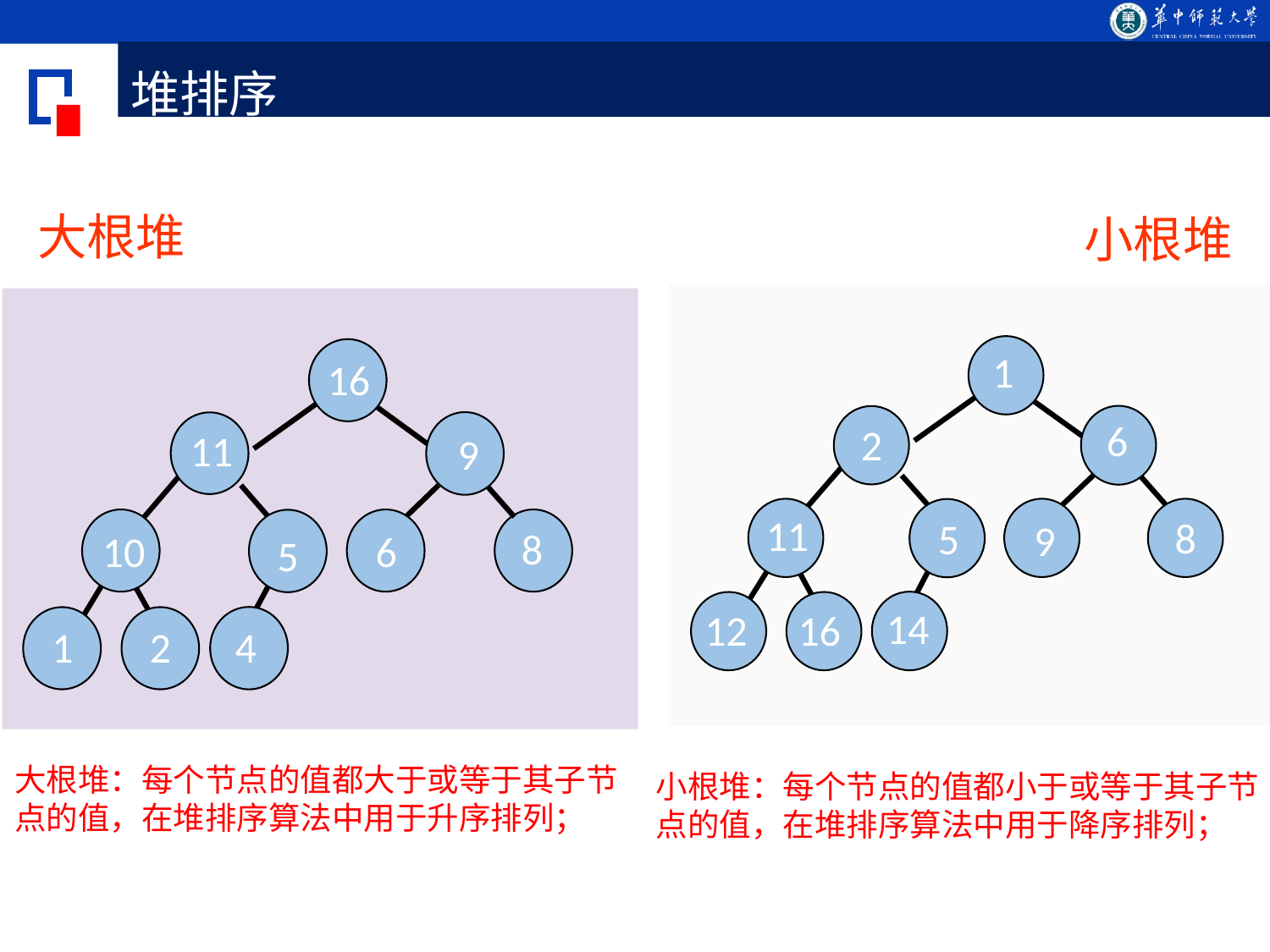

堆排序
大根堆
小根堆

  1
  6
  2
 11
 8
  5
   9
  14
12
16

 8

16
 11
  9
10
  6
  5
  1
  2
  4
大根堆：每个节点的值都大于或等于其子节点的值，在堆排序算法中用于升序排列；
小根堆：每个节点的值都小于或等于其子节点的值，在堆排序算法中用于降序排列；